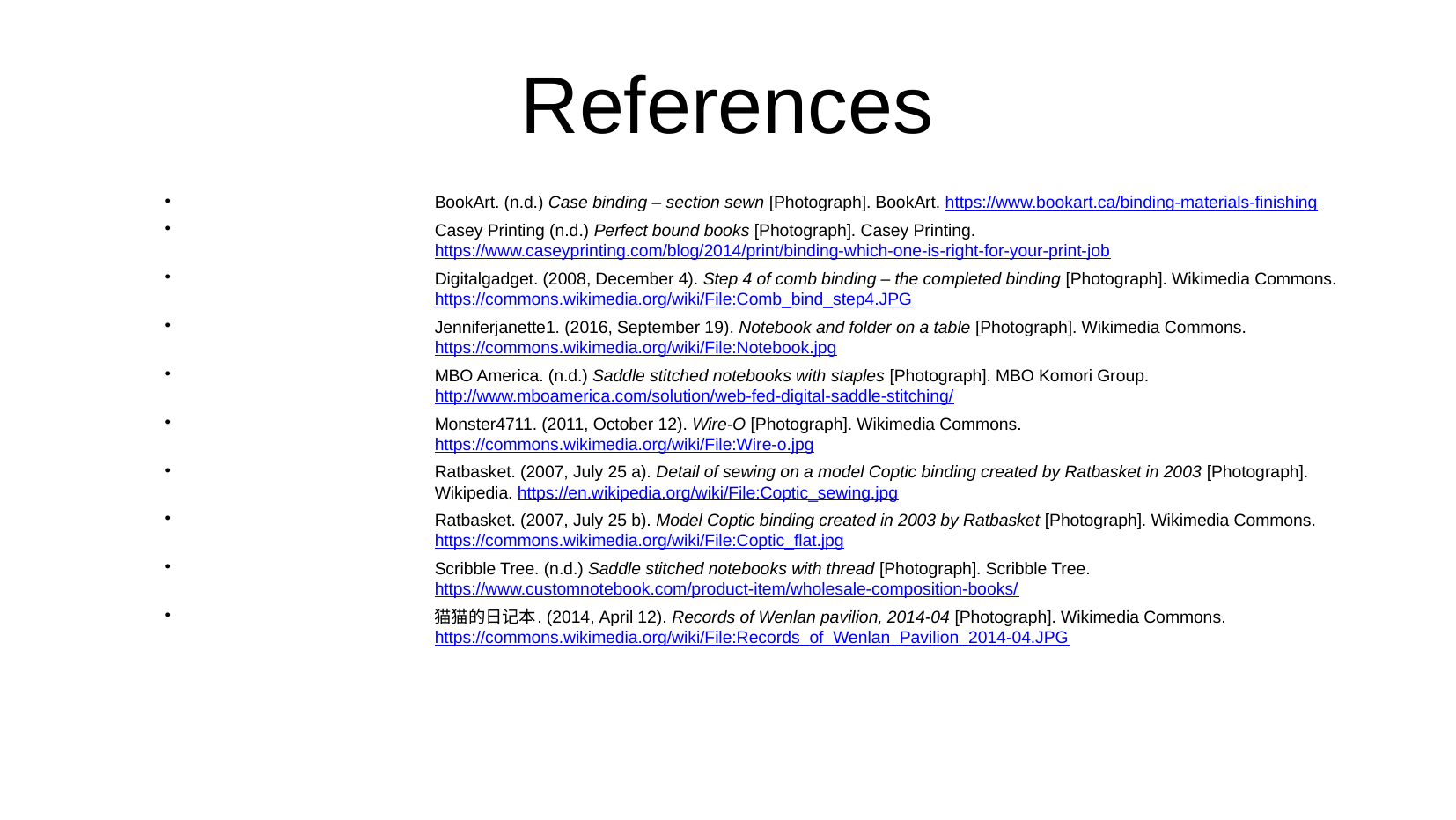

References
BookArt. (n.d.) Case binding – section sewn [Photograph]. BookArt. https://www.bookart.ca/binding-materials-finishing
Casey Printing (n.d.) Perfect bound books [Photograph]. Casey Printing. https://www.caseyprinting.com/blog/2014/print/binding-which-one-is-right-for-your-print-job
Digitalgadget. (2008, December 4). Step 4 of comb binding – the completed binding [Photograph]. Wikimedia Commons. https://commons.wikimedia.org/wiki/File:Comb_bind_step4.JPG
Jenniferjanette1. (2016, September 19). Notebook and folder on a table [Photograph]. Wikimedia Commons. https://commons.wikimedia.org/wiki/File:Notebook.jpg
MBO America. (n.d.) Saddle stitched notebooks with staples [Photograph]. MBO Komori Group. http://www.mboamerica.com/solution/web-fed-digital-saddle-stitching/
Monster4711. (2011, October 12). Wire-O [Photograph]. Wikimedia Commons. https://commons.wikimedia.org/wiki/File:Wire-o.jpg
Ratbasket. (2007, July 25 a). Detail of sewing on a model Coptic binding created by Ratbasket in 2003 [Photograph]. Wikipedia. https://en.wikipedia.org/wiki/File:Coptic_sewing.jpg
Ratbasket. (2007, July 25 b). Model Coptic binding created in 2003 by Ratbasket [Photograph]. Wikimedia Commons. https://commons.wikimedia.org/wiki/File:Coptic_flat.jpg
Scribble Tree. (n.d.) Saddle stitched notebooks with thread [Photograph]. Scribble Tree. https://www.customnotebook.com/product-item/wholesale-composition-books/
猫猫的日记本. (2014, April 12). Records of Wenlan pavilion, 2014-04 [Photograph]. Wikimedia Commons. https://commons.wikimedia.org/wiki/File:Records_of_Wenlan_Pavilion_2014-04.JPG